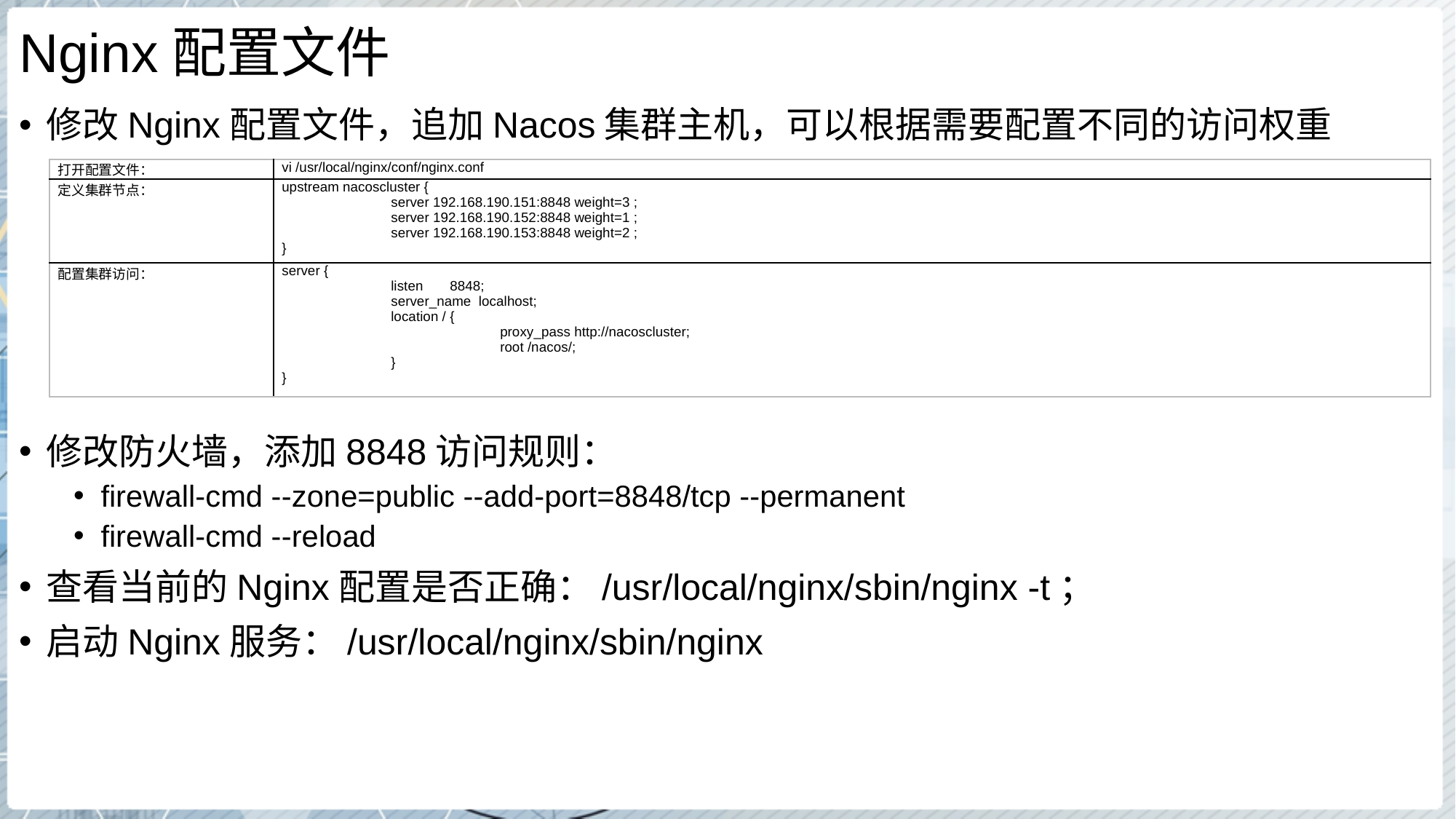

# Nginx配置文件
修改Nginx配置文件，追加Nacos集群主机，可以根据需要配置不同的访问权重

修改防火墙，添加8848访问规则：
firewall-cmd --zone=public --add-port=8848/tcp --permanent
firewall-cmd --reload
查看当前的Nginx配置是否正确：/usr/local/nginx/sbin/nginx -t；
启动Nginx服务：/usr/local/nginx/sbin/nginx
| 打开配置文件： | vi /usr/local/nginx/conf/nginx.conf |
| --- | --- |
| 定义集群节点： | upstream nacoscluster { server 192.168.190.151:8848 weight=3 ; server 192.168.190.152:8848 weight=1 ; server 192.168.190.153:8848 weight=2 ; } |
| 配置集群访问： | server { listen 8848; server\_name localhost; location / { proxy\_pass http://nacoscluster; root /nacos/; } } |